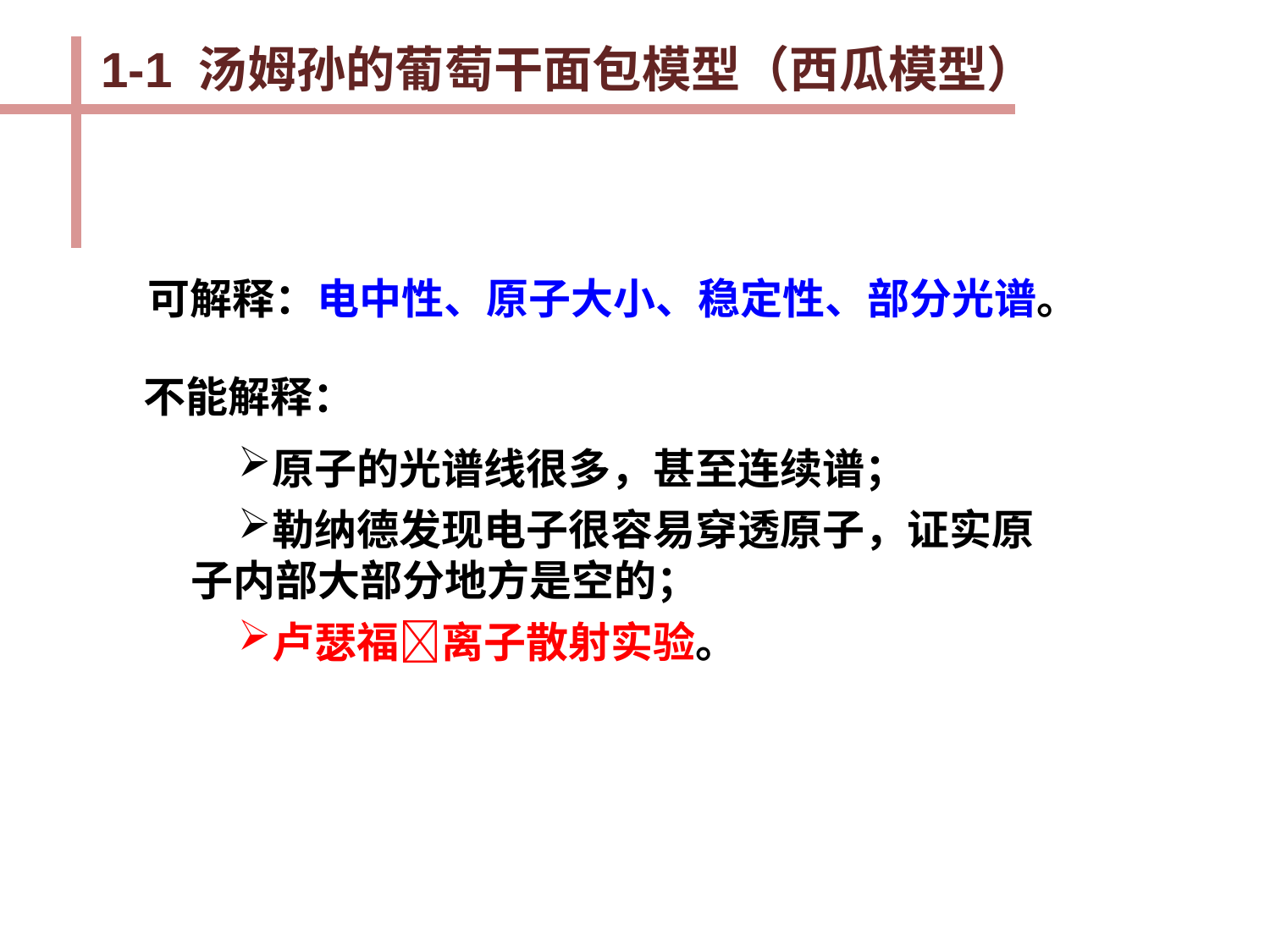

1-1 汤姆孙的葡萄干面包模型（西瓜模型）
可解释：电中性、原子大小、稳定性、部分光谱。
不能解释：
原子的光谱线很多，甚至连续谱；
勒纳德发现电子很容易穿透原子，证实原子内部大部分地方是空的；
卢瑟福α离子散射实验。